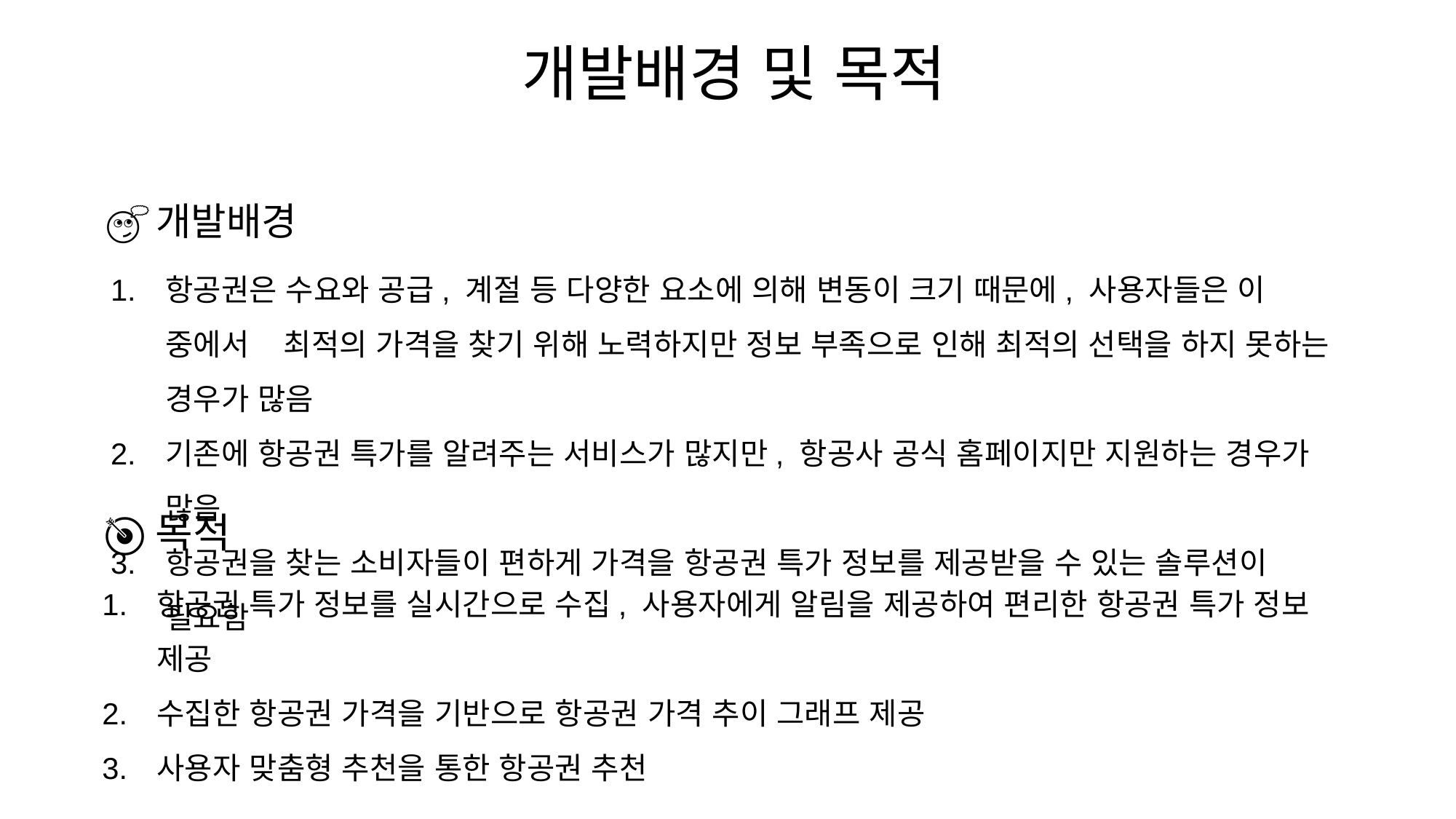

개발배경 및 목적
🤔개발배경
항공권은 수요와 공급, 계절 등 다양한 요소에 의해 변동이 크기 때문에, 사용자들은 이 중에서    최적의 가격을 찾기 위해 노력하지만 정보 부족으로 인해 최적의 선택을 하지 못하는 경우가 많음
기존에 항공권 특가를 알려주는 서비스가 많지만, 항공사 공식 홈페이지만 지원하는 경우가 많음
항공권을 찾는 소비자들이 편하게 가격을 항공권 특가 정보를 제공받을 수 있는 솔루션이 필요함

🎯목적
항공권 특가 정보를 실시간으로 수집, 사용자에게 알림을 제공하여 편리한 항공권 특가 정보 제공
수집한 항공권 가격을 기반으로 항공권 가격 추이 그래프 제공
사용자 맞춤형 추천을 통한 항공권 추천